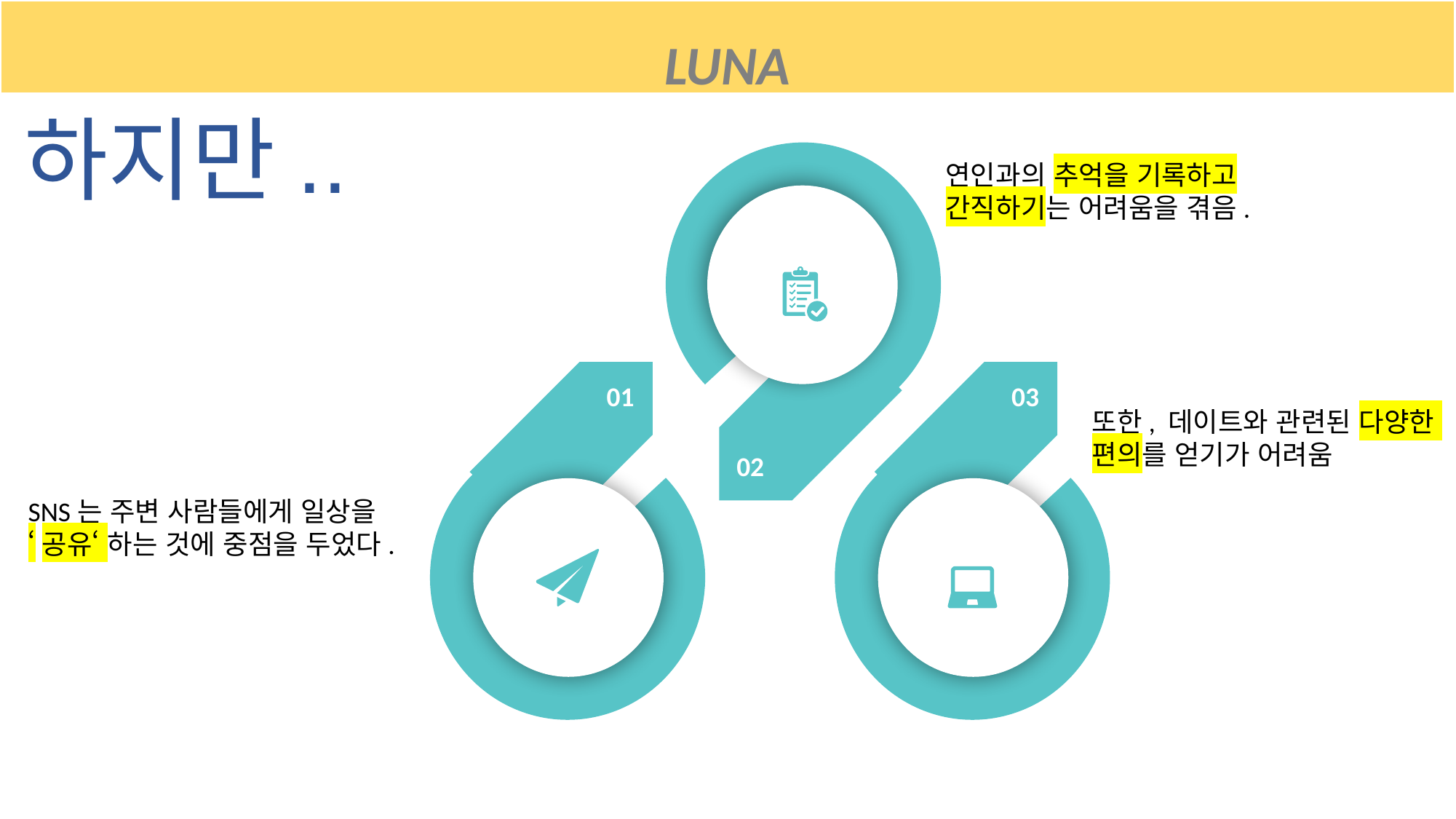

LUNA
하지만..
연인과의 추억을 기록하고 간직하기는 어려움을 겪음.
02

01

03

또한, 데이트와 관련된 다양한
편의를 얻기가 어려움
SNS는 주변 사람들에게 일상을
‘공유‘ 하는 것에 중점을 두었다.